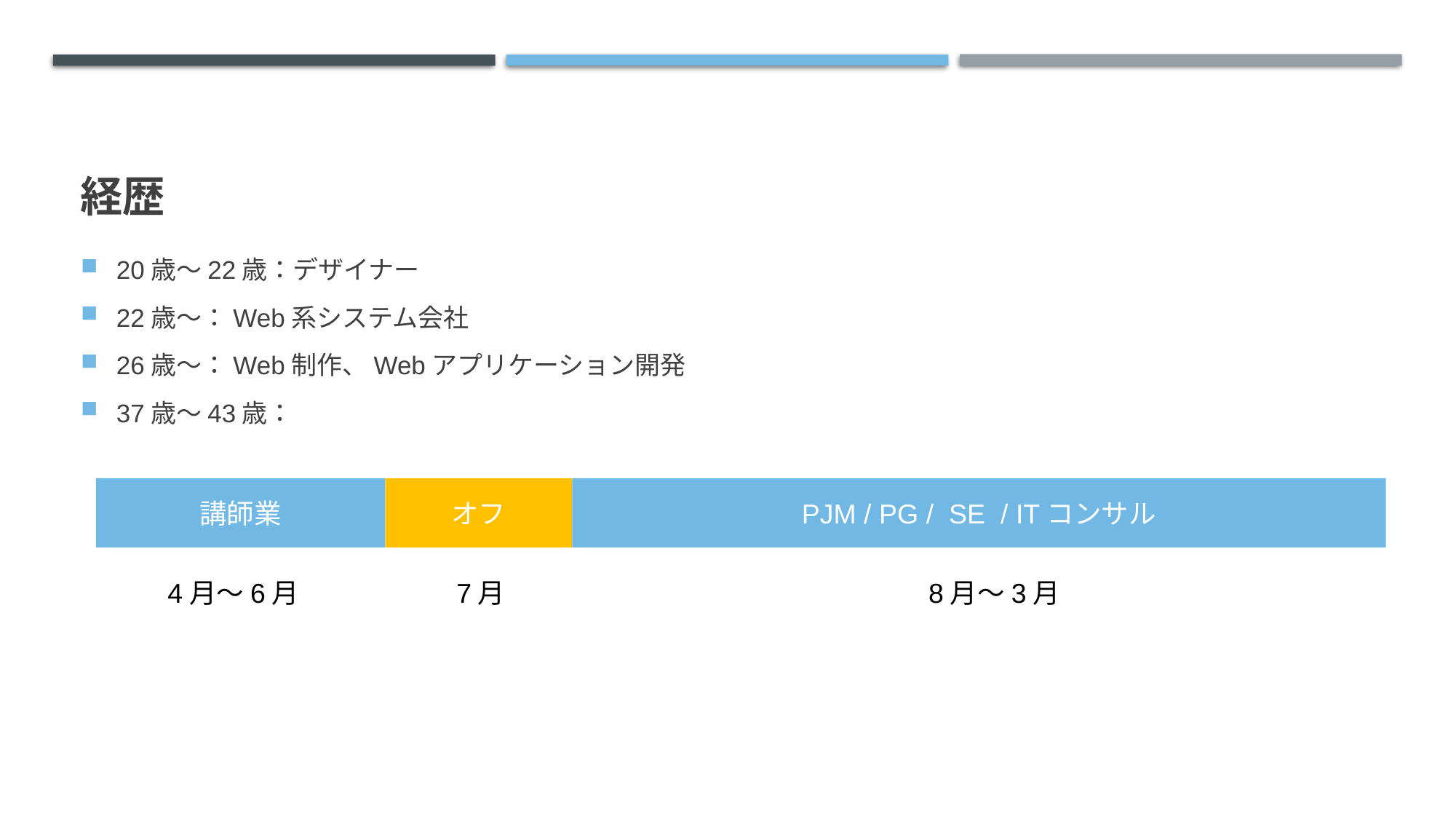

# 経歴
20歳～22歳：デザイナー
22歳～：Web系システム会社
26歳～：Web制作、Webアプリケーション開発
37歳～43歳：
講師業
オフ
PJM / PG /  SE  / ITコンサル
4月～6月
7月
8月～3月